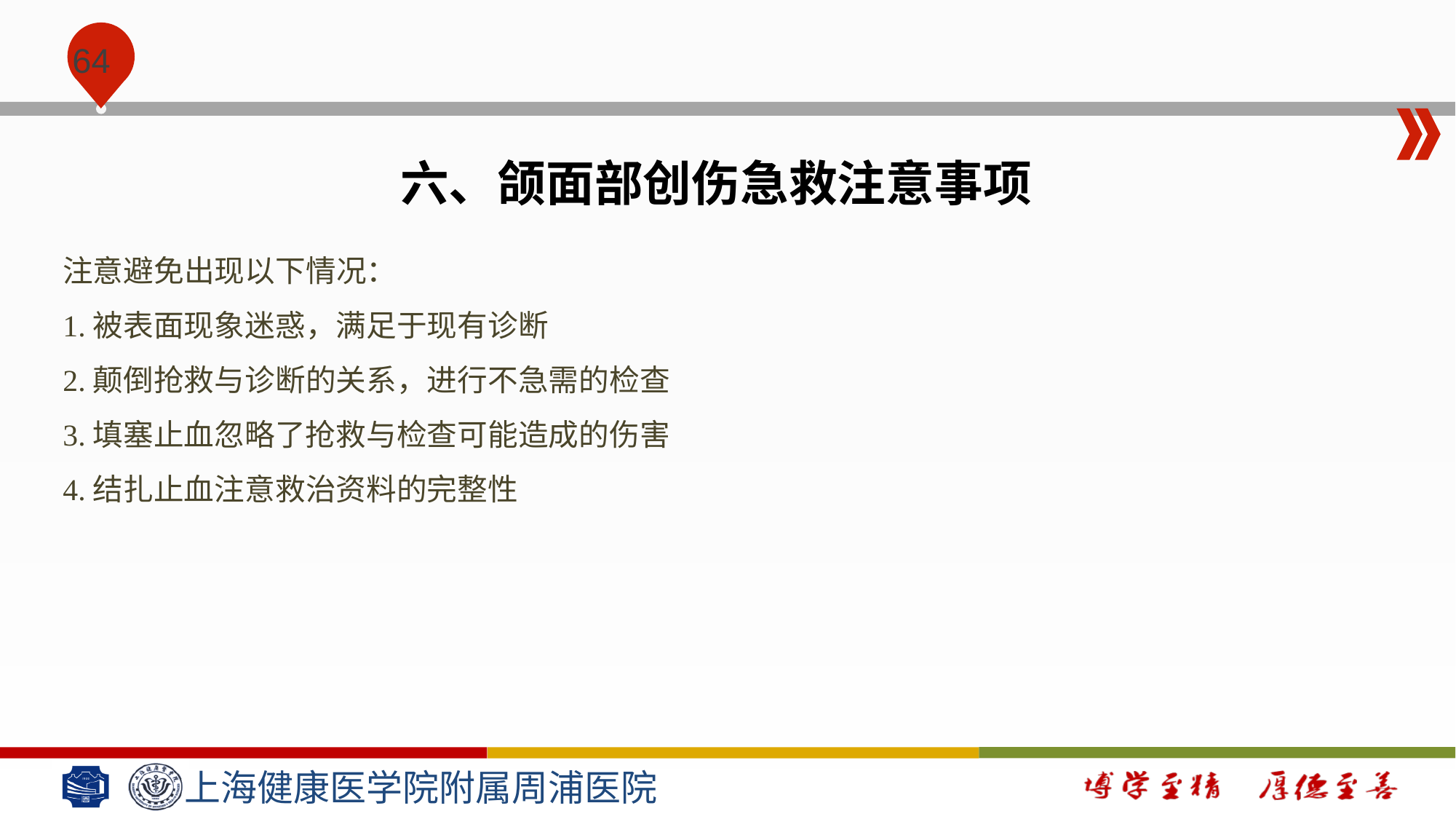

#
六、颌面部创伤急救注意事项
注意避免出现以下情况：
1.被表面现象迷惑，满足于现有诊断
2.颠倒抢救与诊断的关系，进行不急需的检查
3.填塞止血忽略了抢救与检查可能造成的伤害
4.结扎止血注意救治资料的完整性